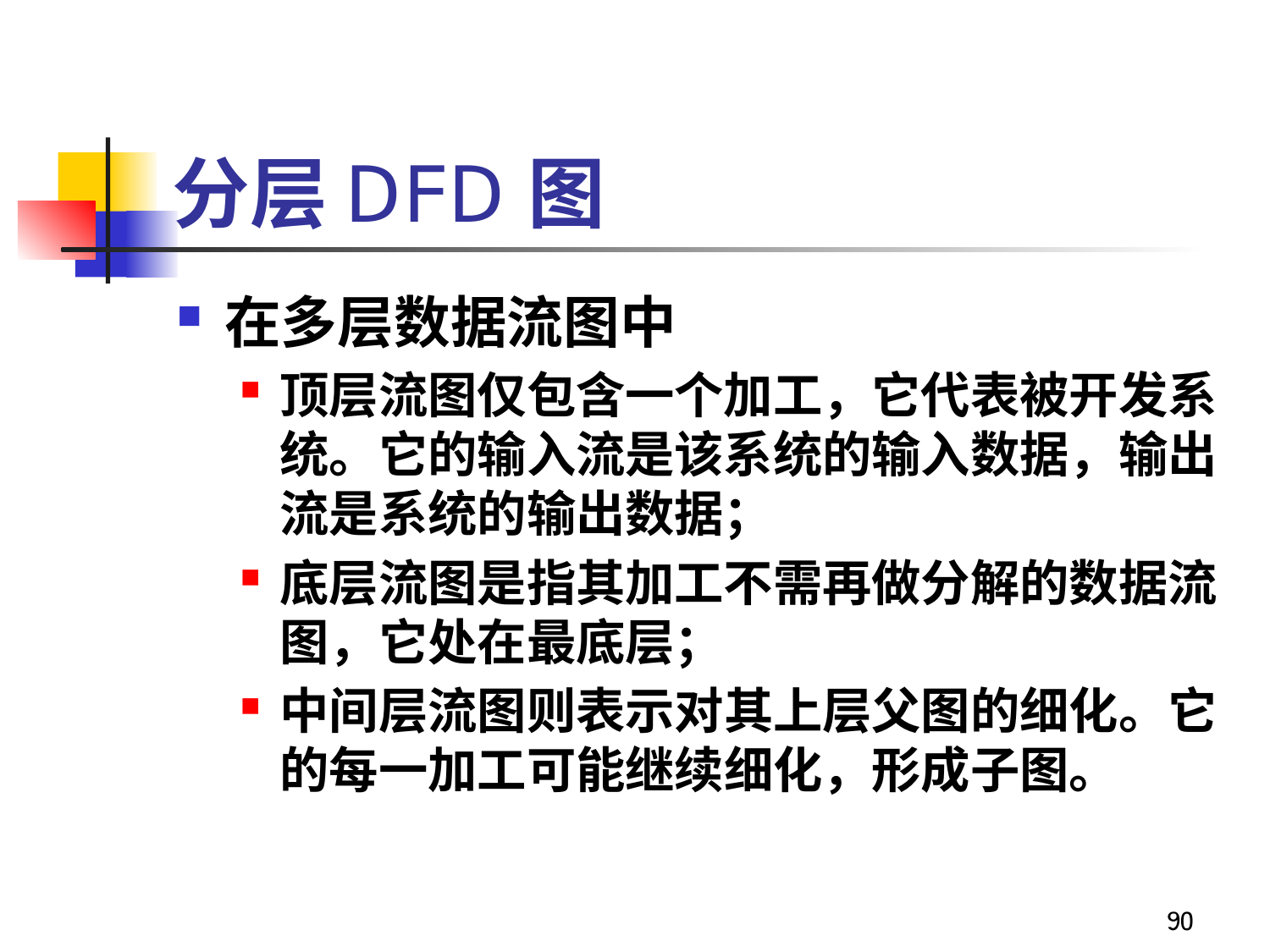

# 分层DFD图
在多层数据流图中
顶层流图仅包含一个加工，它代表被开发系统。它的输入流是该系统的输入数据，输出流是系统的输出数据；
底层流图是指其加工不需再做分解的数据流图，它处在最底层；
中间层流图则表示对其上层父图的细化。它的每一加工可能继续细化，形成子图。

90